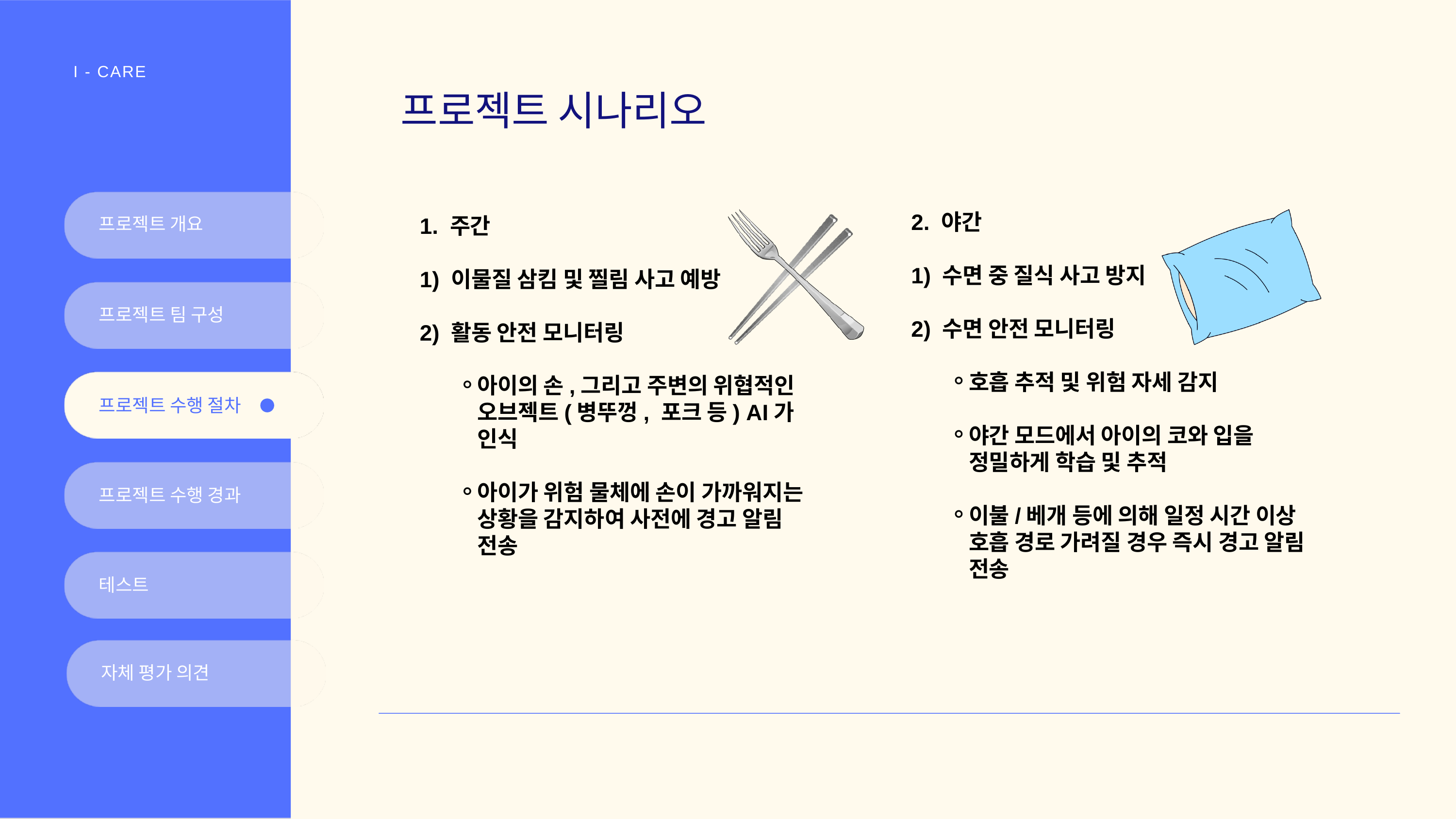

I - CARE
프로젝트 시나리오

2. 야간

1) 수면 중 질식 사고 방지

2) 수면 안전 모니터링

호흡 추적 및 위험 자세 감지

야간 모드에서 아이의 코와 입을 정밀하게 학습 및 추적

이불/베개 등에 의해 일정 시간 이상  호흡 경로 가려질 경우 즉시 경고 알림 전송

1. 주간

1) 이물질 삼킴 및 찔림 사고 예방

2) 활동 안전 모니터링

아이의 손,그리고 주변의 위협적인   오브젝트(병뚜껑, 포크 등) AI가 인식

아이가 위험 물체에 손이 가까워지는 상황을 감지하여 사전에 경고 알림   전송
프로젝트 개요

프로젝트 팀 구성

프로젝트 수행 절차

프로젝트 수행 경과

테스트

자체 평가 의견